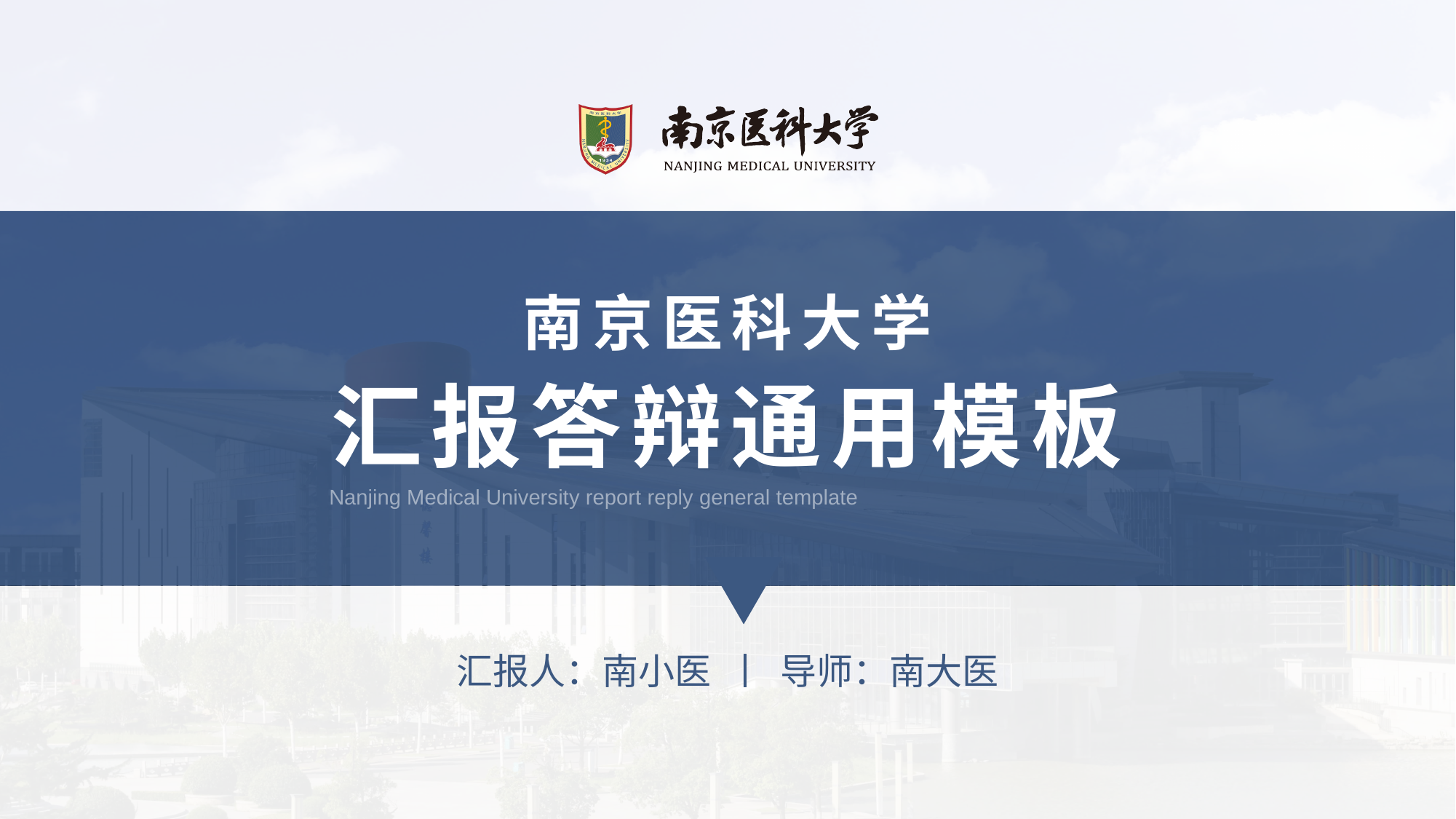

# 南京医科大学
汇报答辩通用模板
Nanjing Medical University report reply general template

汇报人：南小医  丨  导师：南大医